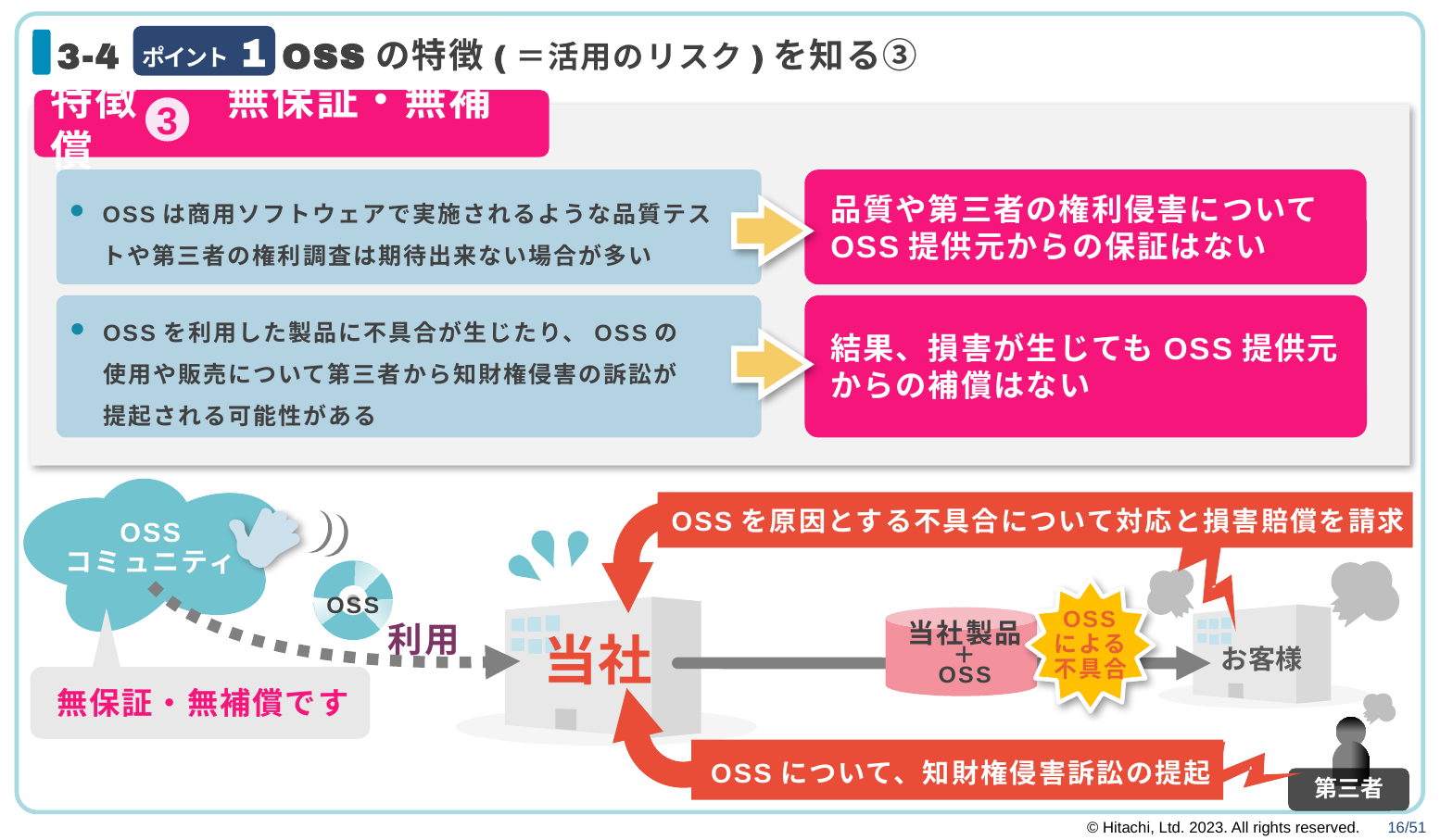

ポイント 1
# 3-4            OSSの特徴(＝活用のリスク)を知る③
特徴　　無保証・無補償
3

OSSは商用ソフトウェアで実施されるような品質テストや第三者の権利調査は期待出来ない場合が多い
品質や第三者の権利侵害についてOSS提供元からの保証はない

OSSを利用した製品に不具合が生じたり、OSSの
使用や販売について第三者から知財権侵害の訴訟が
提起される可能性がある
結果、損害が生じてもOSS提供元からの補償はない

OSS
コミュニティ

OSSを原因とする不具合について対応と損害賠償を請求

OSS

OSS
による
不具合

当社

お客様

当社製品
＋
OSS

無保証・無補償です

利用

第三者

OSSについて、知財権侵害訴訟の提起